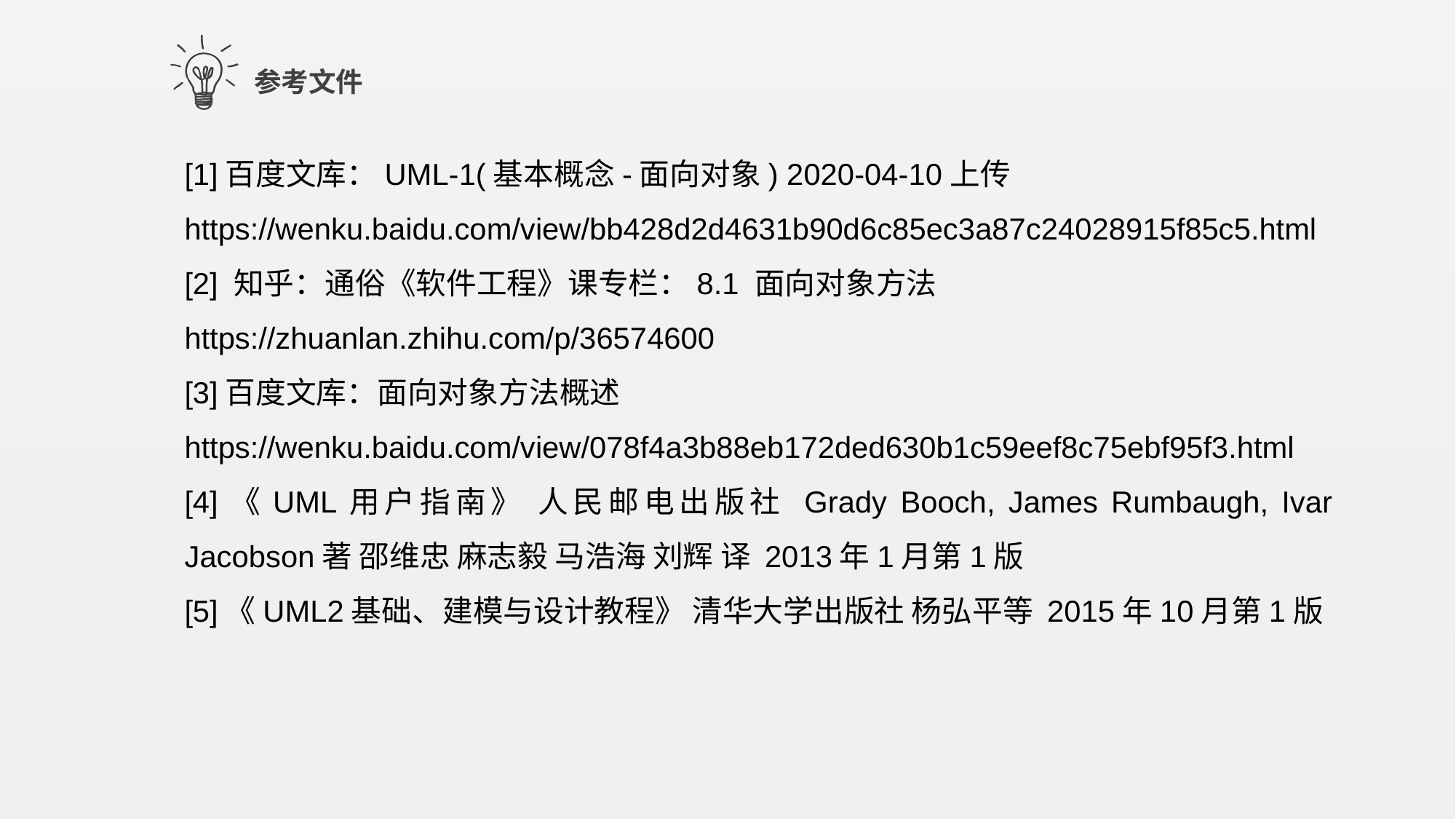

参考文件
[1]百度文库：UML-1(基本概念-面向对象) 2020-04-10上传
https://wenku.baidu.com/view/bb428d2d4631b90d6c85ec3a87c24028915f85c5.html
[2] 知乎：通俗《软件工程》课专栏：8.1 面向对象方法
https://zhuanlan.zhihu.com/p/36574600
[3]百度文库：面向对象方法概述
https://wenku.baidu.com/view/078f4a3b88eb172ded630b1c59eef8c75ebf95f3.html [4]《UML用户指南》 人民邮电出版社 Grady Booch, James Rumbaugh, Ivar Jacobson著 邵维忠 麻志毅 马浩海 刘辉 译 2013年1月第1版[5]《UML2基础、建模与设计教程》 清华大学出版社 杨弘平等 2015年10月第1版